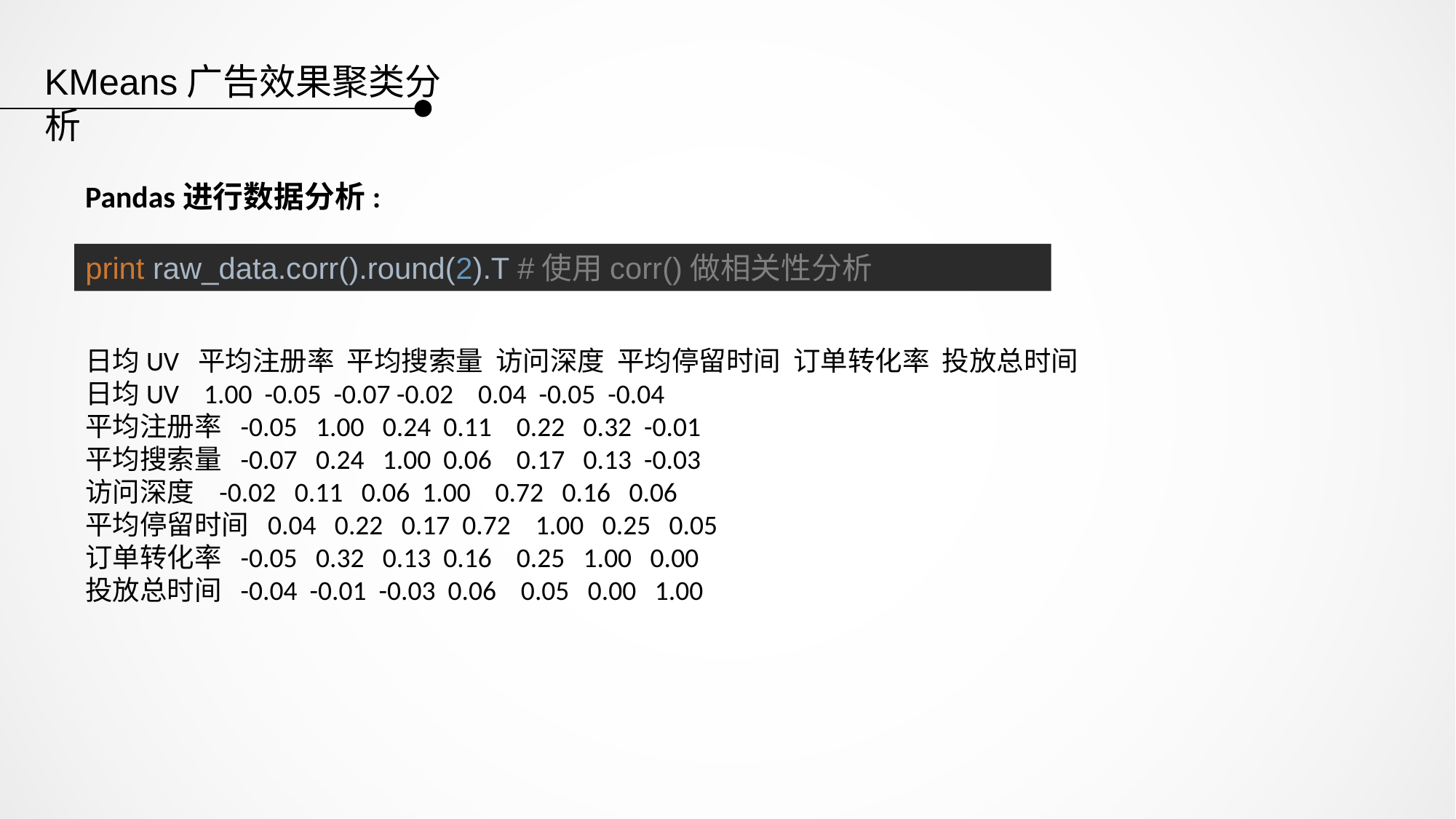

KMeans广告效果聚类分析

Pandas进行数据分析:
print raw_data.corr().round(2).T #使用corr()做相关性分析
日均UV  平均注册率  平均搜索量  访问深度  平均停留时间  订单转化率  投放总时间
日均UV    1.00  -0.05  -0.07 -0.02    0.04  -0.05  -0.04
平均注册率  -0.05   1.00   0.24  0.11    0.22   0.32  -0.01
平均搜索量  -0.07   0.24   1.00  0.06    0.17   0.13  -0.03
访问深度   -0.02   0.11   0.06  1.00    0.72   0.16   0.06
平均停留时间  0.04   0.22   0.17  0.72    1.00   0.25   0.05
订单转化率  -0.05   0.32   0.13  0.16    0.25   1.00   0.00
投放总时间  -0.04  -0.01  -0.03  0.06    0.05   0.00   1.00